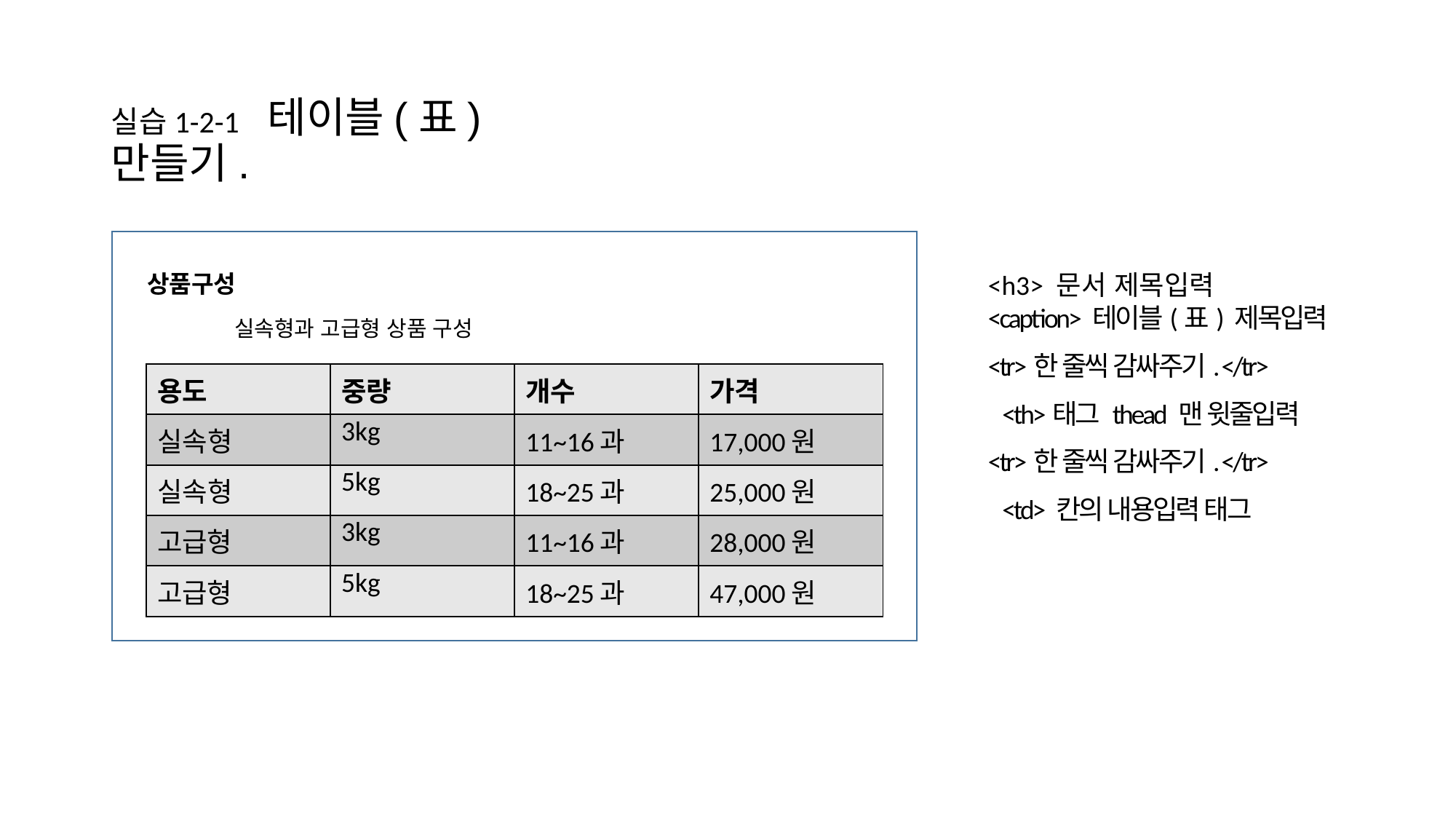

# 실습1-2-1   테이블(표) 만들기.

상품구성
	실속형과 고급형 상품 구성
<h3> 문서 제목입력
<caption> 테이블(표) 제목입력
<tr>한 줄씩 감싸주기. </tr>
   <th>태그 thead 맨 윗줄입력
<tr>한 줄씩 감싸주기. </tr>
   <td> 칸의 내용입력 태그

| 용도 | 중량 | 개수 | 가격 |
| --- | --- | --- | --- |
| 실속형 | 3kg | 11~16과 | 17,000원 |
| 실속형 | 5kg | 18~25과 | 25,000원 |
| 고급형 | 3kg | 11~16과 | 28,000원 |
| 고급형 | 5kg | 18~25과 | 47,000원 |